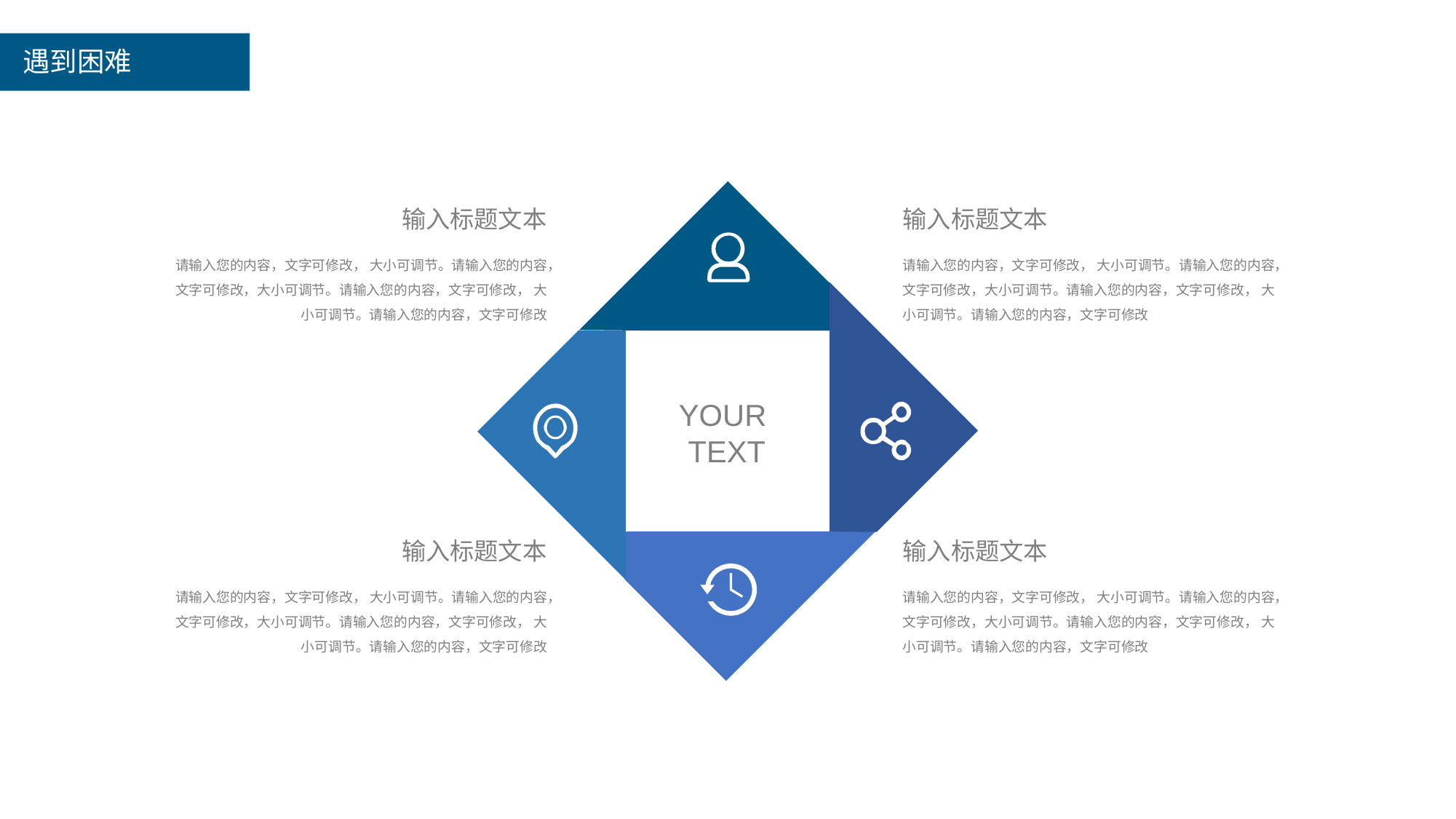

遇到困难

输入标题文本
输入标题文本

请输入您的内容，文字可修改， 大小可调节。请输入您的内容，文字可修改，大小可调节。请输入您的内容，文字可修改， 大小可调节。请输入您的内容，文字可修改
请输入您的内容，文字可修改， 大小可调节。请输入您的内容，文字可修改，大小可调节。请输入您的内容，文字可修改， 大小可调节。请输入您的内容，文字可修改
YOUR
TEXT

输入标题文本
输入标题文本

请输入您的内容，文字可修改， 大小可调节。请输入您的内容，文字可修改，大小可调节。请输入您的内容，文字可修改， 大小可调节。请输入您的内容，文字可修改
请输入您的内容，文字可修改， 大小可调节。请输入您的内容，文字可修改，大小可调节。请输入您的内容，文字可修改， 大小可调节。请输入您的内容，文字可修改